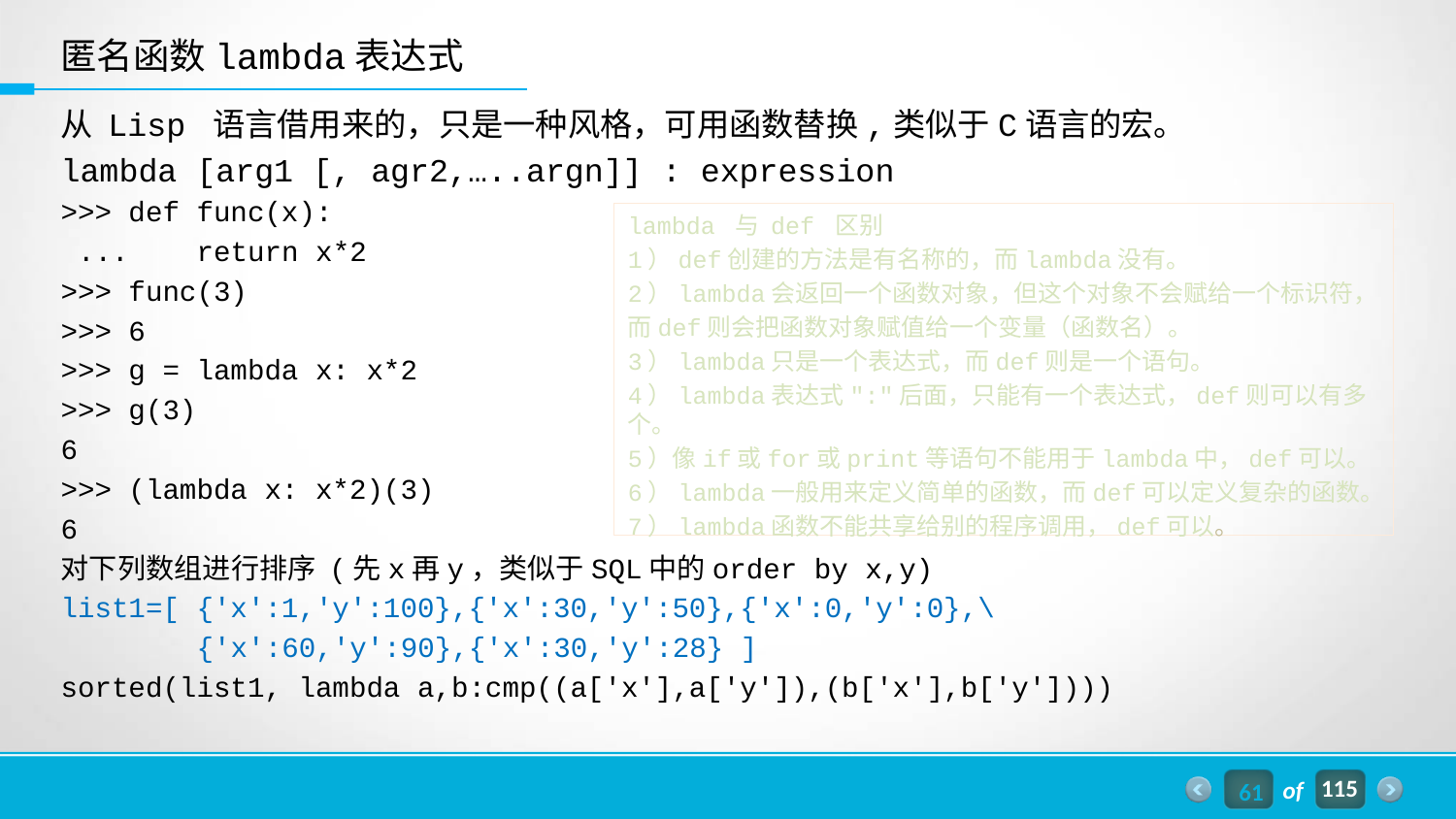

匿名函数lambda表达式

从 Lisp 语言借用来的，只是一种风格，可用函数替换,类似于C语言的宏。
lambda [arg1 [, agr2,…..argn]] : expression
>>> def func(x):
 ...    return x*2
>>> func(3)
>>> 6
>>> g = lambda x: x*2
>>> g(3)
6
>>> (lambda x: x*2)(3)
6
对下列数组进行排序 (先x再y，类似于SQL中的order by x,y)
list1=[ {'x':1,'y':100},{'x':30,'y':50},{'x':0,'y':0},\
        {'x':60,'y':90},{'x':30,'y':28} ]
sorted(list1, lambda a,b:cmp((a['x'],a['y']),(b['x'],b['y'])))
lambda 与 def 区别
1）def创建的方法是有名称的，而lambda没有。
2）lambda会返回一个函数对象，但这个对象不会赋给一个标识符，
而def则会把函数对象赋值给一个变量（函数名）。
3）lambda只是一个表达式，而def则是一个语句。
4）lambda表达式":"后面，只能有一个表达式，def则可以有多个。
5）像if或for或print等语句不能用于lambda中，def可以。
6）lambda一般用来定义简单的函数，而def可以定义复杂的函数。
7）lambda函数不能共享给别的程序调用，def可以。
61